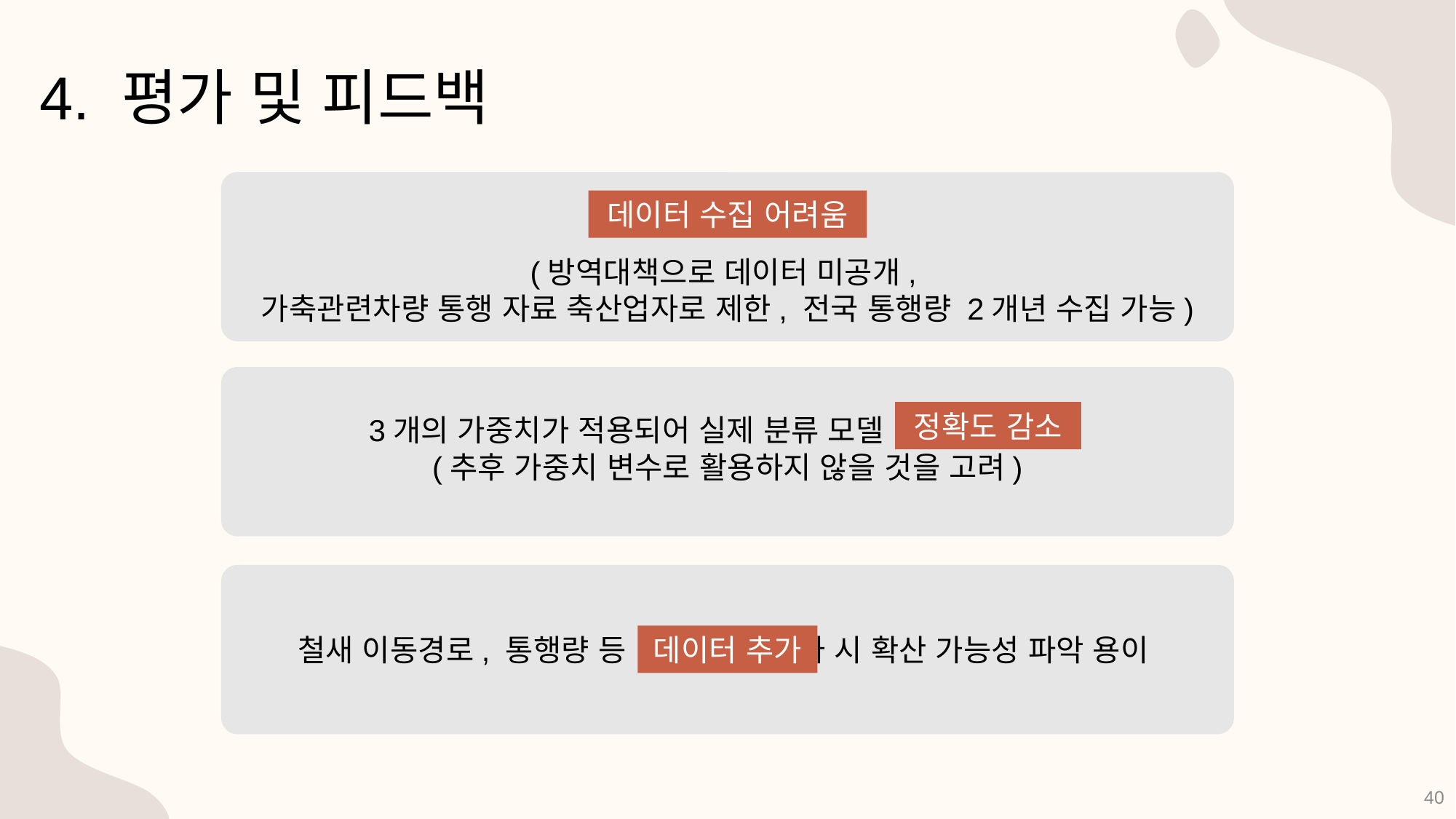

4. 평가 및 피드백

(방역대책으로 데이터 미공개,
가축관련차량 통행 자료 축산업자로 제한, 전국 통행량 2개년 수집 가능)

데이터 수집 어려움

3개의 가중치가 적용되어 실제 분류 모델   ㄹㅀㅎㅀㅀㄹ
(추후 가중치 변수로 활용하지 않을 것을 고려)

철새 이동경로, 통행량 등      데이터 추가 시 확산 가능성 파악 용이
데이터 수집 어려움
(방역대책으로 데이터 미공개, 가축관련차량 통행 자료 축산업자로 제한, 전국 통행량 2개년 수집 가능)
정확도 감소
데이터 추가

40